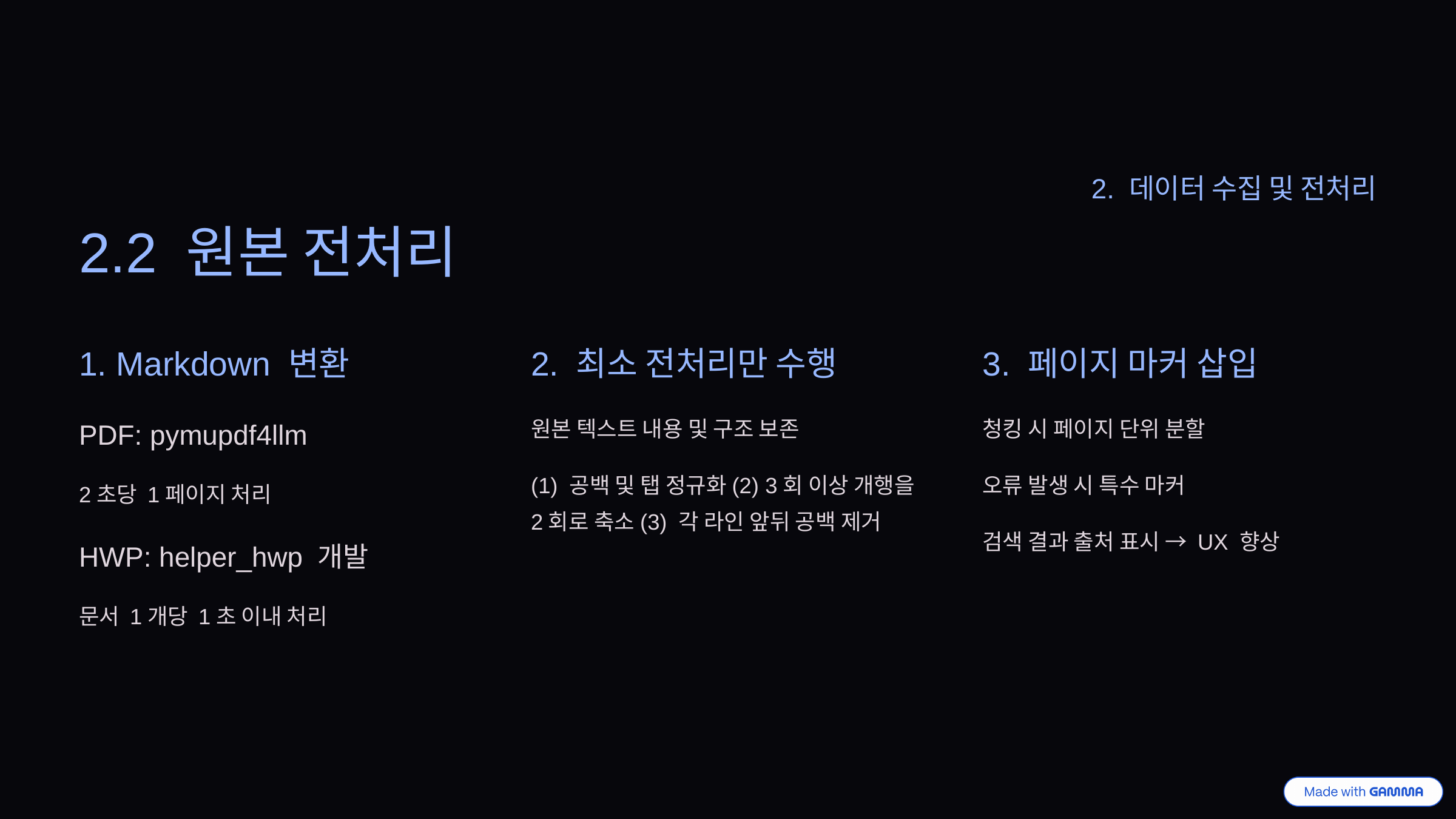

2. 데이터 수집 및 전처리
2.2 원본 전처리
1. Markdown 변환
2. 최소 전처리만 수행
3. 페이지 마커 삽입
PDF: pymupdf4llm
원본 텍스트 내용 및 구조 보존
청킹 시 페이지 단위 분할
(1) 공백 및 탭 정규화(2) 3회 이상 개행을 2회로 축소(3) 각 라인 앞뒤 공백 제거
오류 발생 시 특수 마커
2초당 1페이지 처리
검색 결과 출처 표시 → UX 향상
HWP: helper_hwp 개발
문서 1개당 1초 이내 처리